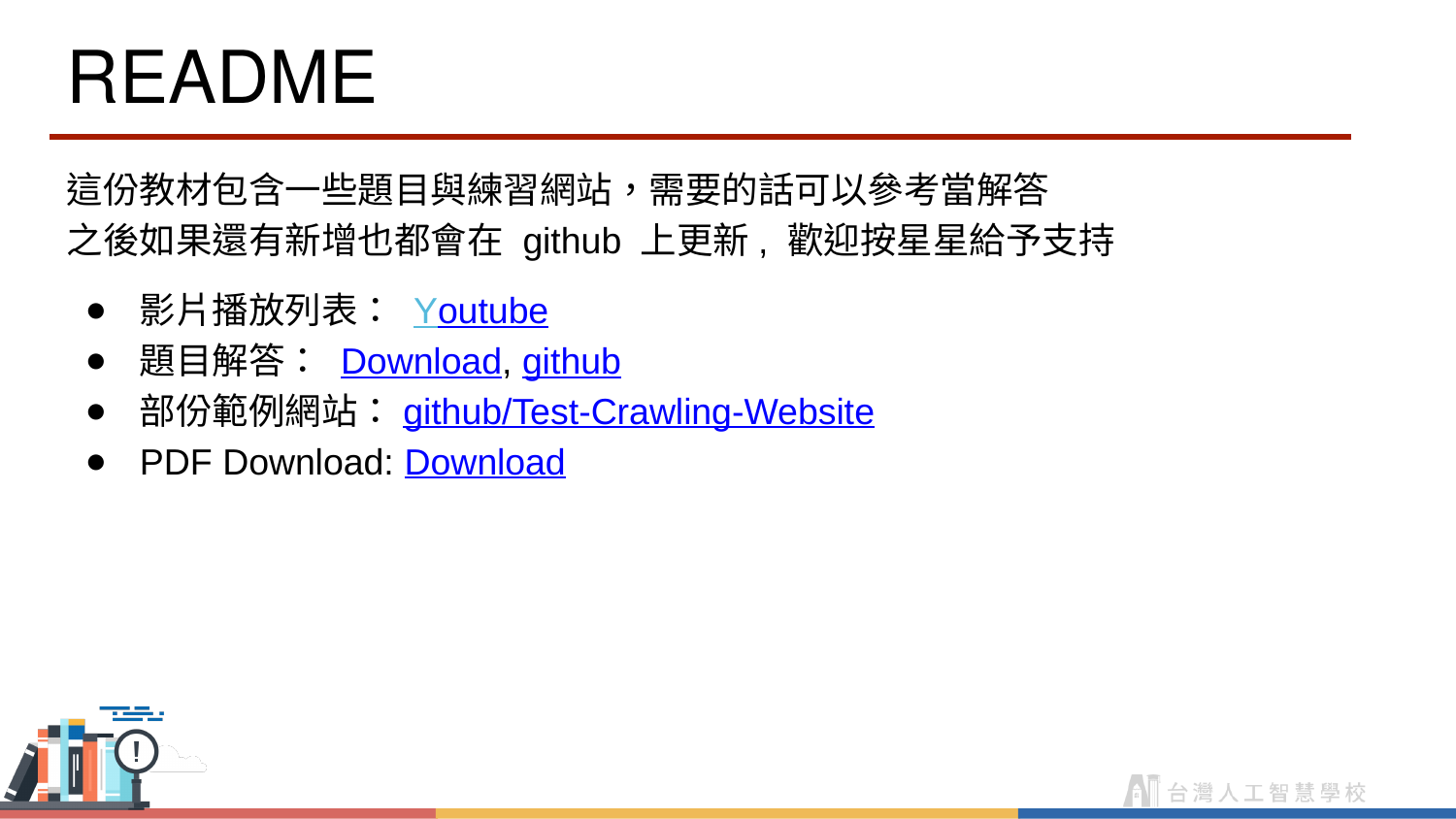

# README
這份教材包含一些題目與練習網站，需要的話可以參考當解答
之後如果還有新增也都會在 github 上更新, 歡迎按星星給予支持
影片播放列表： Youtube
題目解答： Download, github
部份範例網站：github/Test-Crawling-Website
PDF Download: Download